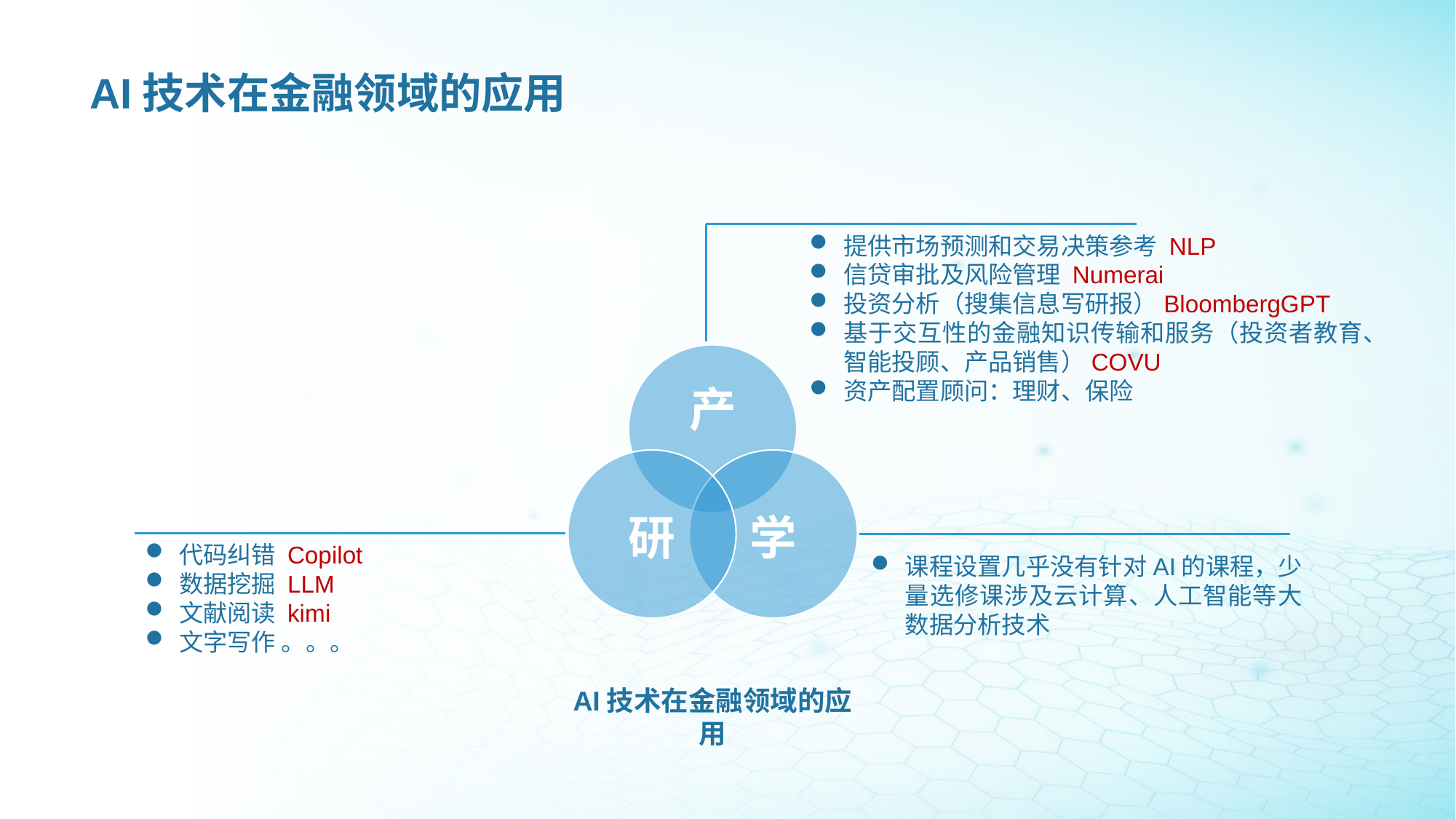

# AI技术在金融领域的应用
提供市场预测和交易决策参考 NLP
信贷审批及风险管理 Numerai
投资分析（搜集信息写研报）BloombergGPT
基于交互性的金融知识传输和服务（投资者教育、智能投顾、产品销售）COVU
资产配置顾问：理财、保险
产
学
研
代码纠错 Copilot
数据挖掘 LLM
文献阅读 kimi
文字写作 。。。
课程设置几乎没有针对AI的课程，少量选修课涉及云计算、人工智能等大数据分析技术

AI技术在金融领域的应用